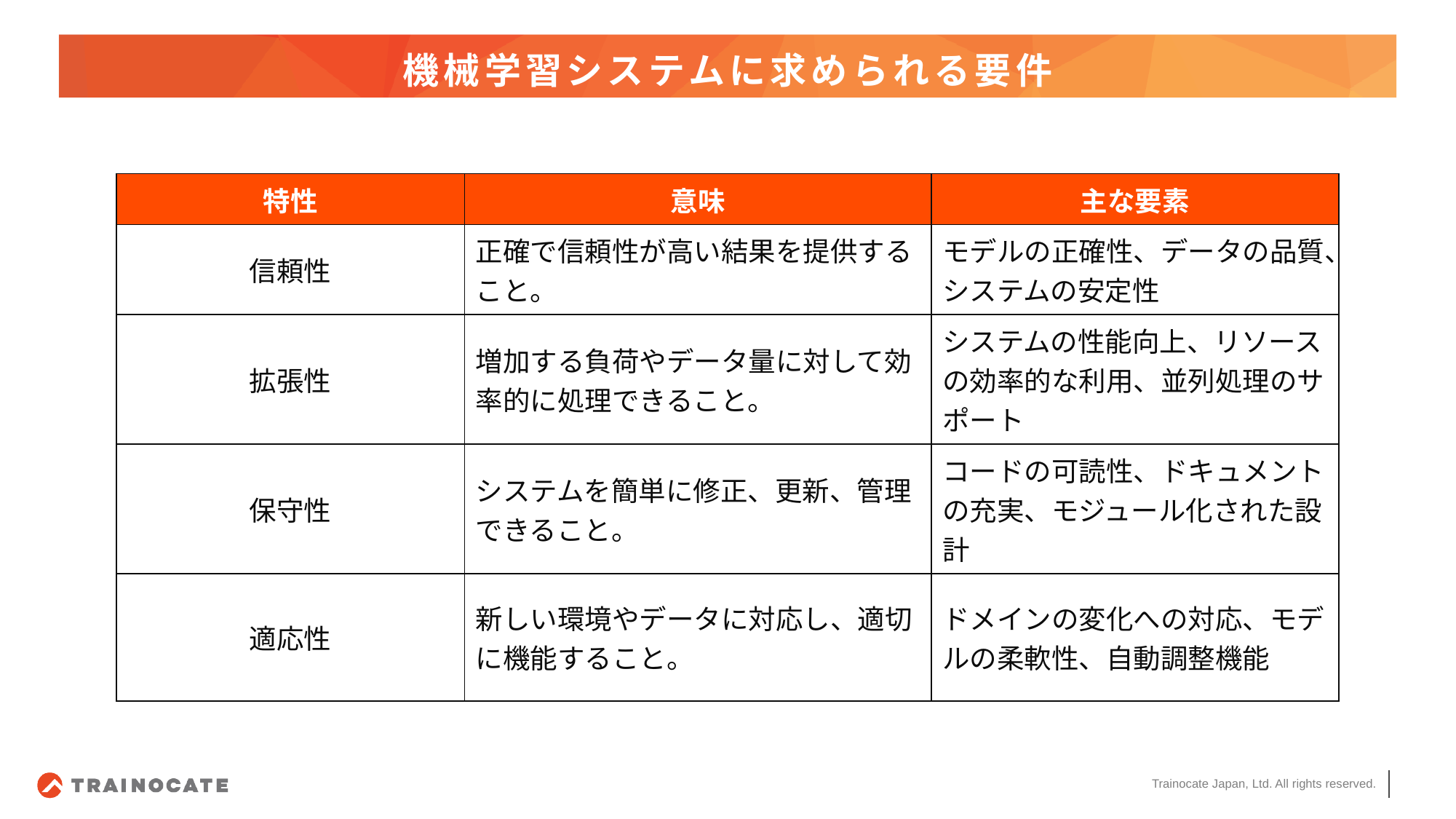

# 機械学習システムに求められる要件
| 特性 | 意味 | 主な要素 |
| --- | --- | --- |
| 信頼性 | 正確で信頼性が高い結果を提供すること。 | モデルの正確性、データの品質、システムの安定性 |
| 拡張性 | 増加する負荷やデータ量に対して効率的に処理できること。 | システムの性能向上、リソースの効率的な利用、並列処理のサポート |
| 保守性 | システムを簡単に修正、更新、管理できること。 | コードの可読性、ドキュメントの充実、モジュール化された設計 |
| 適応性 | 新しい環境やデータに対応し、適切に機能すること。 | ドメインの変化への対応、モデルの柔軟性、自動調整機能 |